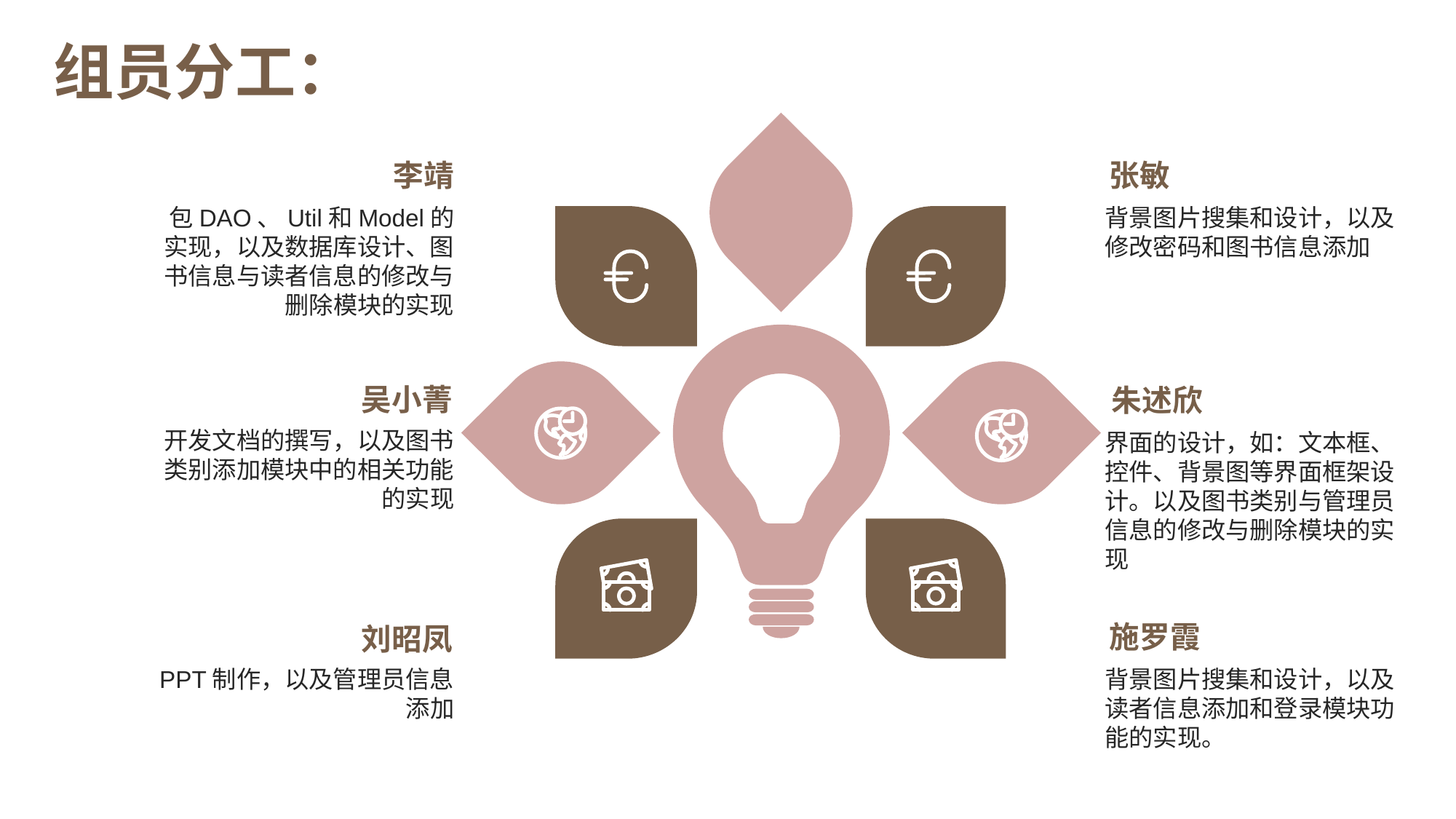

组员分工：

张敏
李靖
包DAO、Util和Model的实现，以及数据库设计、图书信息与读者信息的修改与删除模块的实现
背景图片搜集和设计，以及修改密码和图书信息添加

吴小菁
朱述欣

开发文档的撰写，以及图书类别添加模块中的相关功能的实现
界面的设计，如：文本框、控件、背景图等界面框架设计。以及图书类别与管理员信息的修改与删除模块的实现

施罗霞
刘昭凤
背景图片搜集和设计，以及读者信息添加和登录模块功能的实现。
PPT制作，以及管理员信息添加